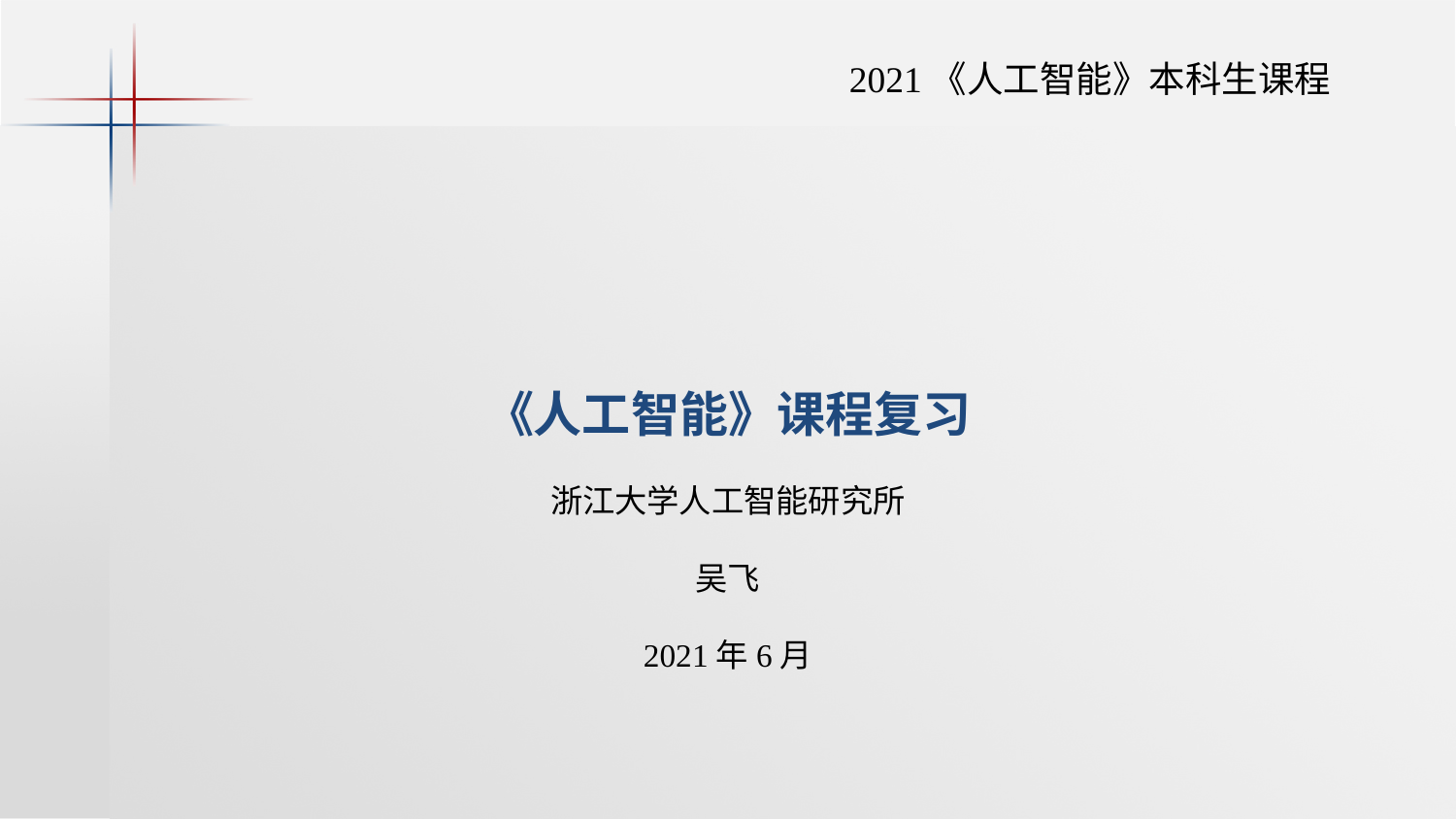

2021《人工智能》本科生课程
# 《人工智能》课程复习 浙江大学人工智能研究所 吴飞 2021年6月